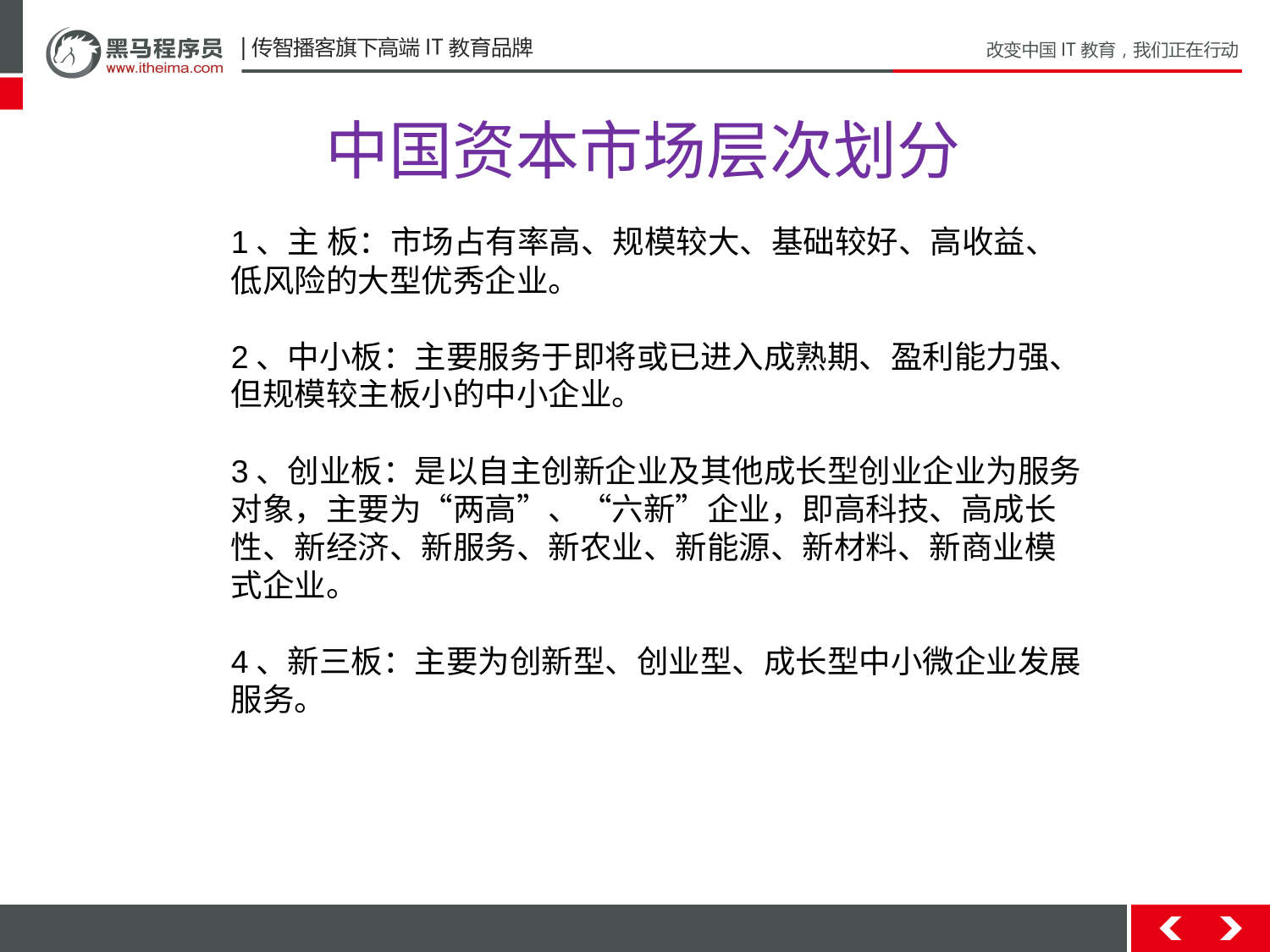

# 中国资本市场层次划分
1、主 板：市场占有率高、规模较大、基础较好、高收益、低风险的大型优秀企业。

2、中小板：主要服务于即将或已进入成熟期、盈利能力强、但规模较主板小的中小企业。

3、创业板：是以自主创新企业及其他成长型创业企业为服务对象，主要为“两高”、“六新”企业，即高科技、高成长性、新经济、新服务、新农业、新能源、新材料、新商业模式企业。

4、新三板：主要为创新型、创业型、成长型中小微企业发展服务。